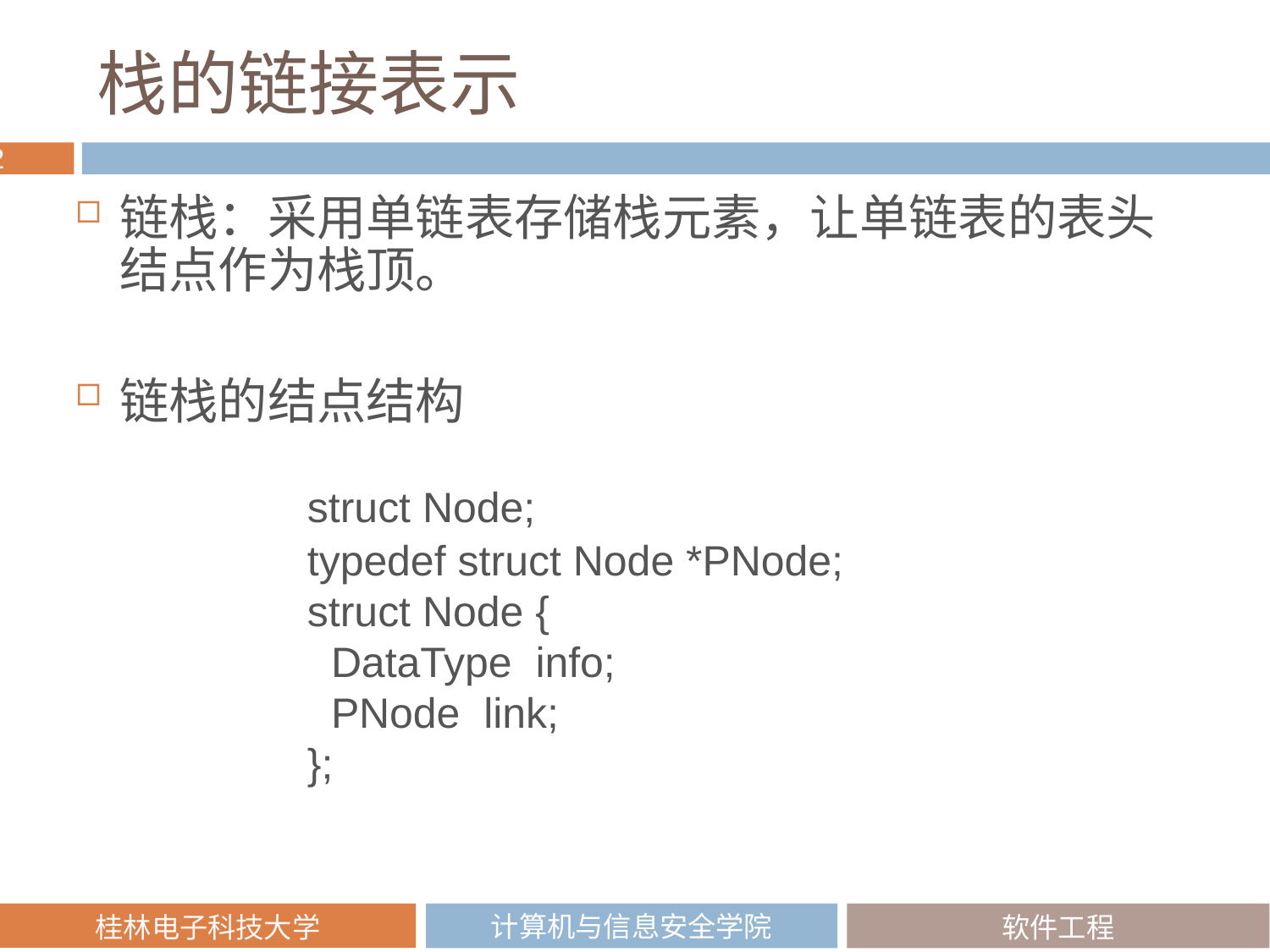

# 栈的链接表示
链栈：采用单链表存储栈元素，让单链表的表头结点作为栈顶。

链栈的结点结构
struct Node;
typedef struct Node *PNode;
struct Node {
  DataType  info;
  PNode  link;
};